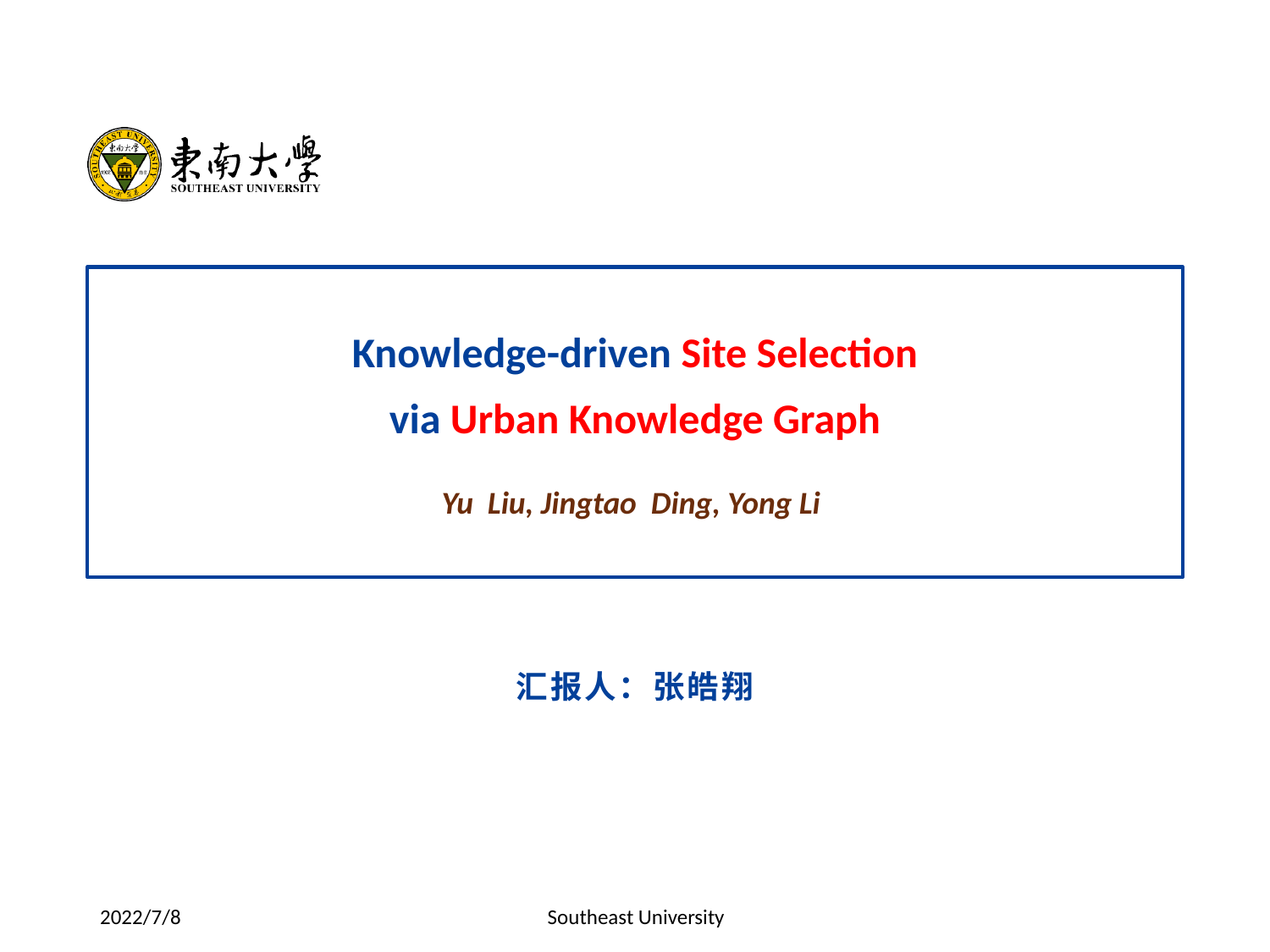

Knowledge-driven Site Selection
via Urban Knowledge Graph
Yu  Liu, Jingtao  Ding, Yong Li
汇报人：张皓翔